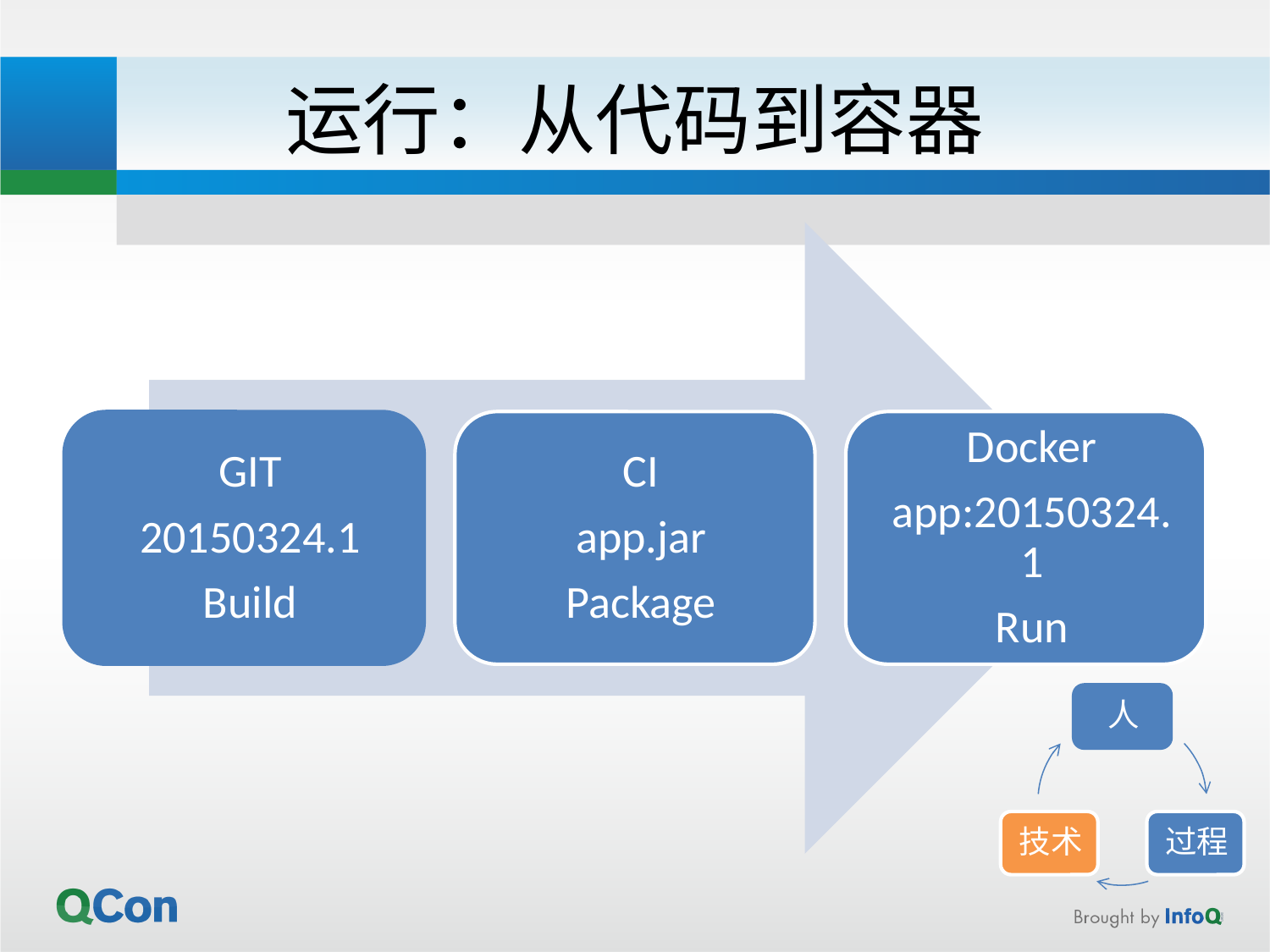

# 运行：从代码到容器
GIT
20150324.1
Build
CI
app.jar
Package
Docker
app:20150324.1
Run
人
过程
技术